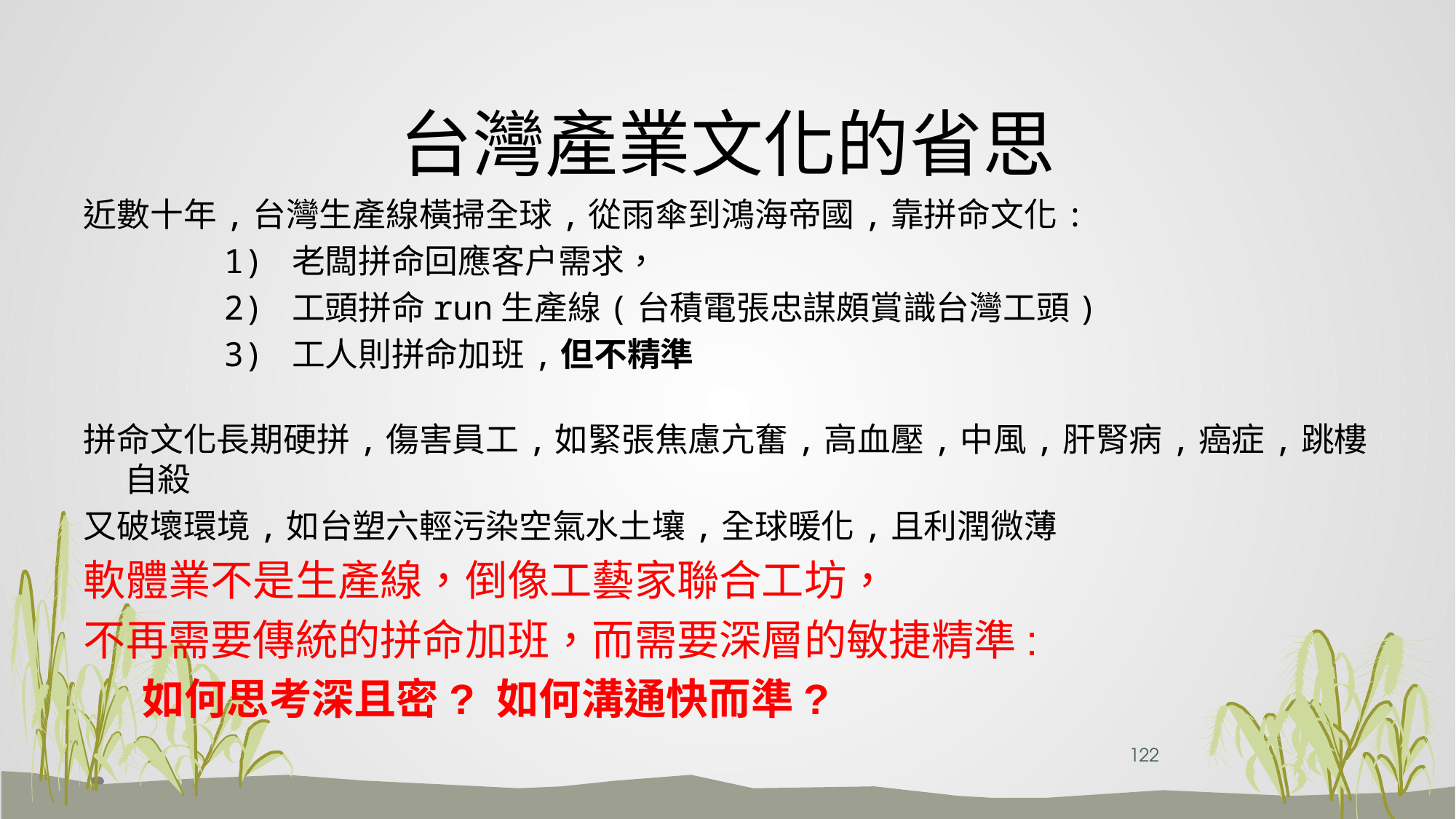

# 台灣產業文化的省思
近數十年,台灣生產線橫掃全球,從雨傘到鴻海帝國,靠拼命文化:
       1) 老闆拼命回應客户需求，
       2) 工頭拼命run生產線(台積電張忠謀頗賞識台灣工頭)
       3) 工人則拼命加班,但不精準

拼命文化長期硬拼,傷害員工,如緊張焦慮亢奮,高血壓,中風,肝腎病,癌症,跳樓自殺
又破壞環境,如台塑六輕污染空氣水土壤,全球暖化,且利潤微薄
軟體業不是生產線，倒像工藝家聯合工坊，
不再需要傳統的拼命加班，而需要深層的敏捷精準:
     如何思考深且密? 如何溝通快而準?
122